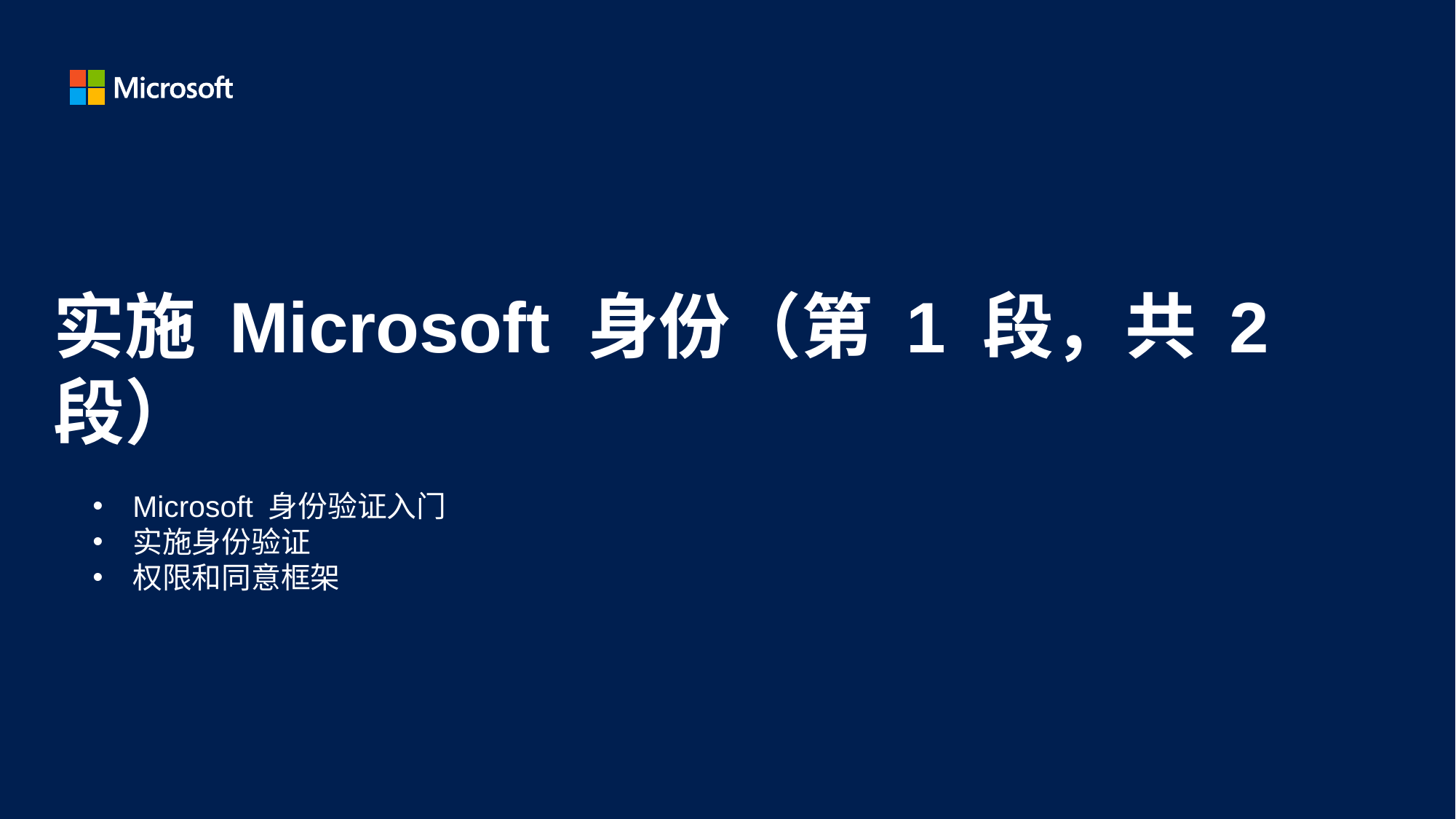

# 实施 Microsoft 身份（第 1 段，共 2 段）
Microsoft 身份验证入门
实施身份验证
权限和同意框架